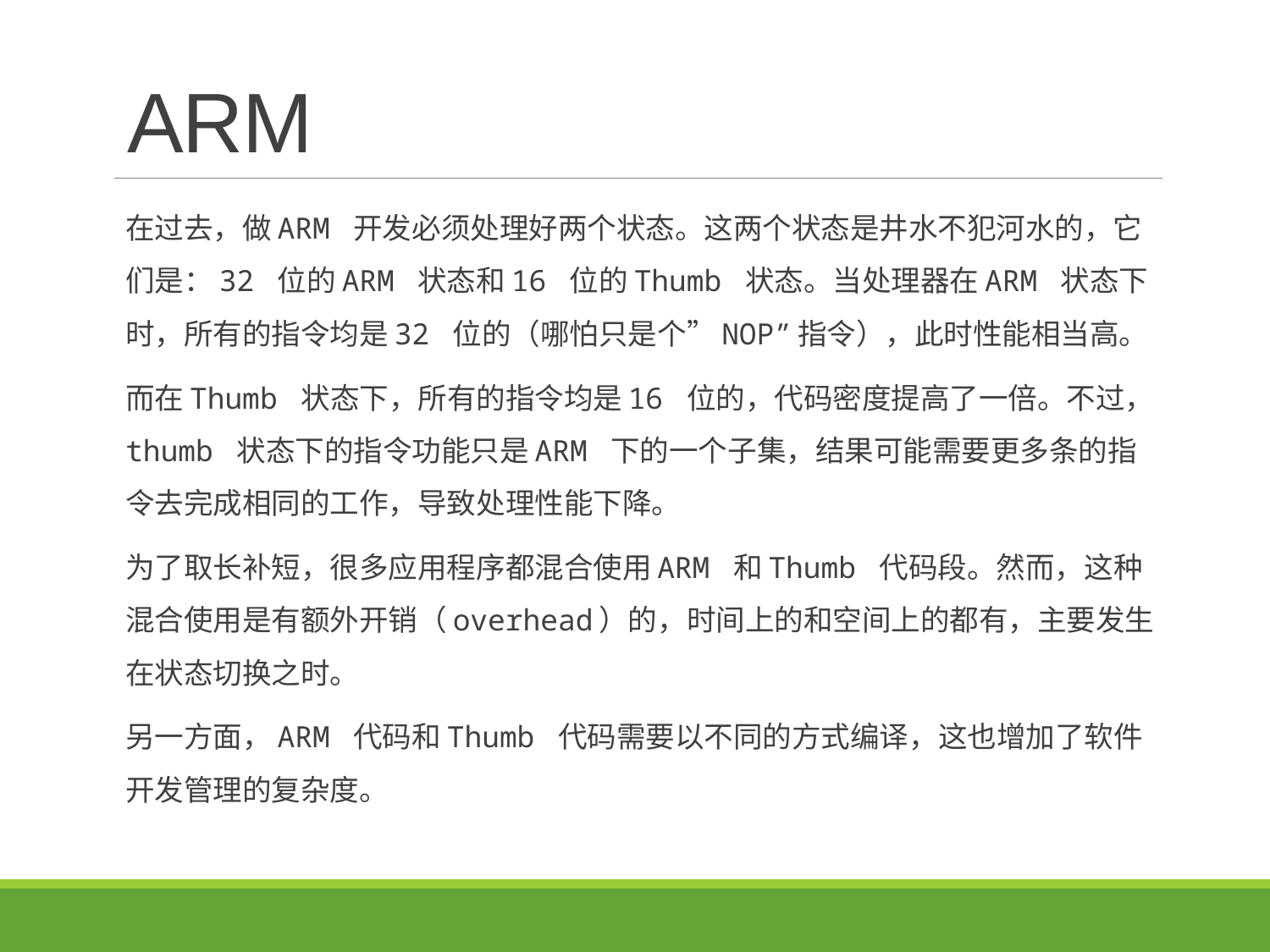

# ARM
在过去，做ARM 开发必须处理好两个状态。这两个状态是井水不犯河水的，它们是：32 位的ARM 状态和16 位的Thumb 状态。当处理器在ARM 状态下时，所有的指令均是32 位的（哪怕只是个”NOP”指令），此时性能相当高。
而在Thumb 状态下，所有的指令均是16 位的，代码密度提高了一倍。不过，thumb 状态下的指令功能只是ARM 下的一个子集，结果可能需要更多条的指令去完成相同的工作，导致处理性能下降。
为了取长补短，很多应用程序都混合使用ARM 和Thumb 代码段。然而，这种混合使用是有额外开销（overhead）的，时间上的和空间上的都有，主要发生在状态切换之时。
另一方面，ARM 代码和Thumb 代码需要以不同的方式编译，这也增加了软件开发管理的复杂度。